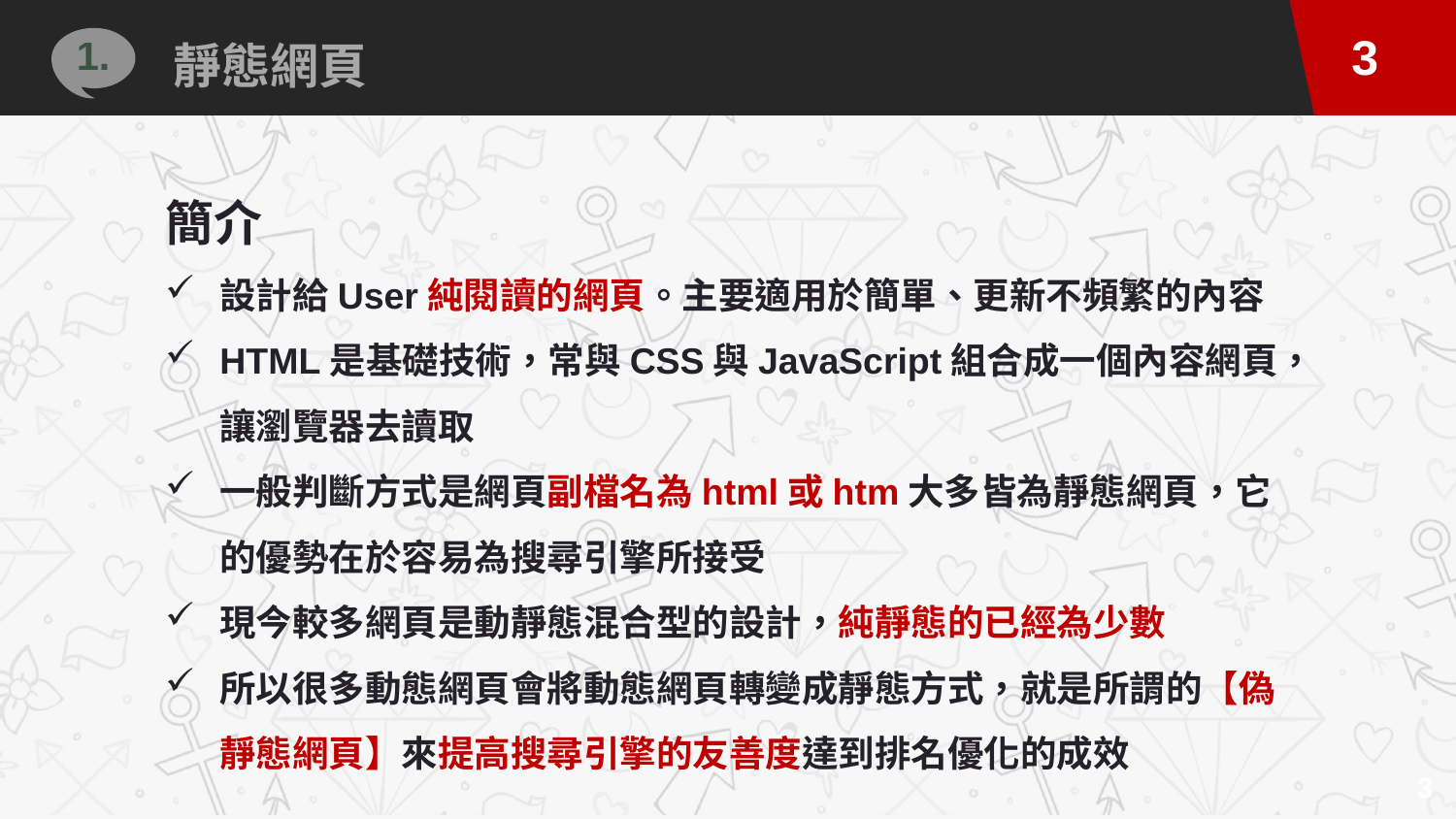

靜態網頁
1.

簡介
設計給User純閱讀的網頁。主要適用於簡單、更新不頻繁的內容
HTML是基礎技術，常與CSS與JavaScript組合成一個內容網頁，讓瀏覽器去讀取
一般判斷方式是網頁副檔名為html或htm大多皆為靜態網頁，它的優勢在於容易為搜尋引擎所接受
現今較多網頁是動靜態混合型的設計，純靜態的已經為少數
所以很多動態網頁會將動態網頁轉變成靜態方式，就是所謂的【偽靜態網頁】來提高搜尋引擎的友善度達到排名優化的成效

3